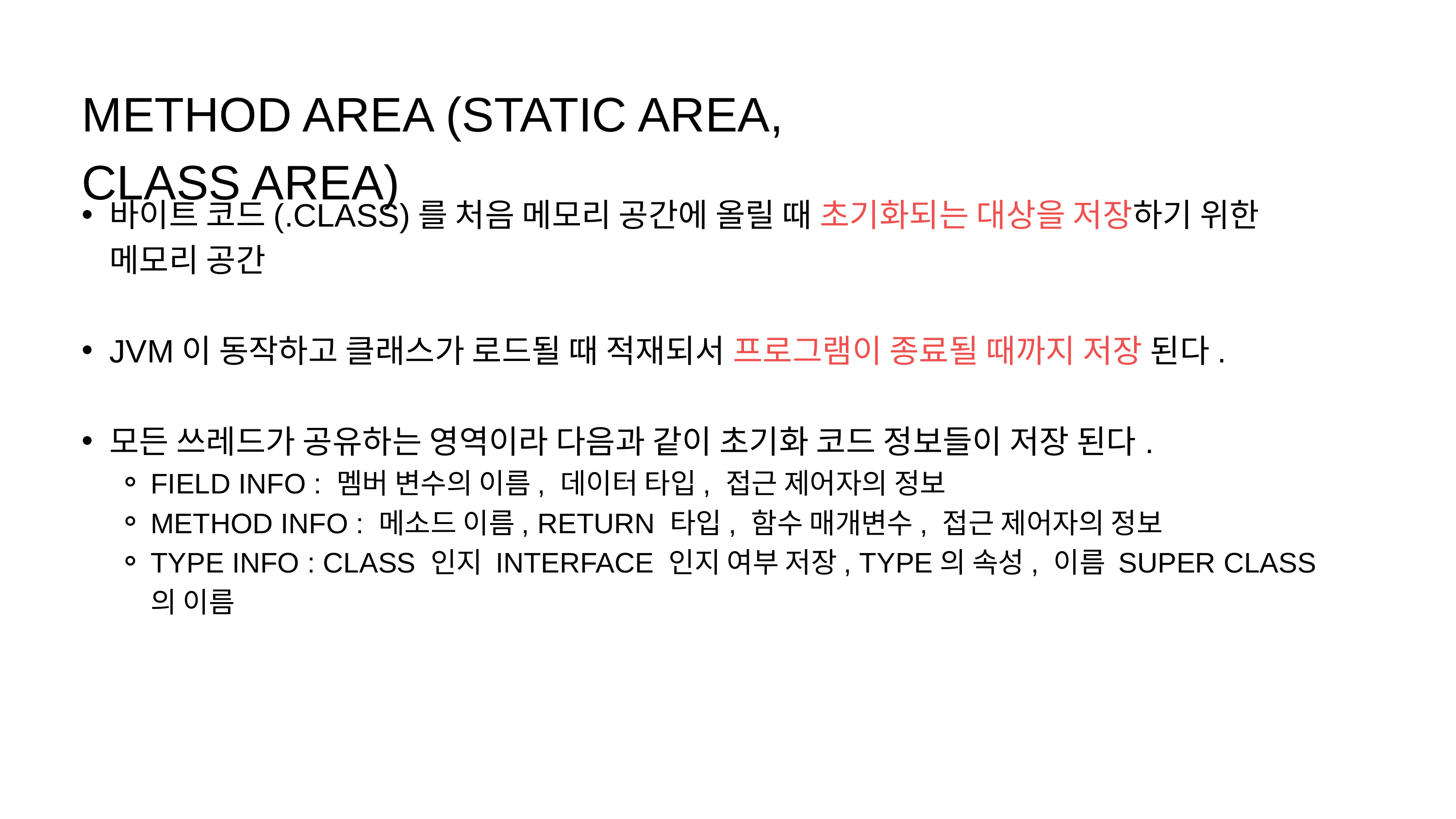

METHOD AREA (STATIC AREA, CLASS AREA)
바이트 코드(.CLASS)를 처음 메모리 공간에 올릴 때 초기화되는 대상을 저장하기 위한 메모리 공간

JVM이 동작하고 클래스가 로드될 때 적재되서 프로그램이 종료될 때까지 저장 된다.

모든 쓰레드가 공유하는 영역이라 다음과 같이 초기화 코드 정보들이 저장 된다.
FIELD INFO : 멤버 변수의 이름, 데이터 타입, 접근 제어자의 정보
METHOD INFO : 메소드 이름, RETURN 타입, 함수 매개변수, 접근 제어자의 정보
TYPE INFO : CLASS 인지 INTERFACE 인지 여부 저장, TYPE의 속성, 이름 SUPER CLASS의 이름